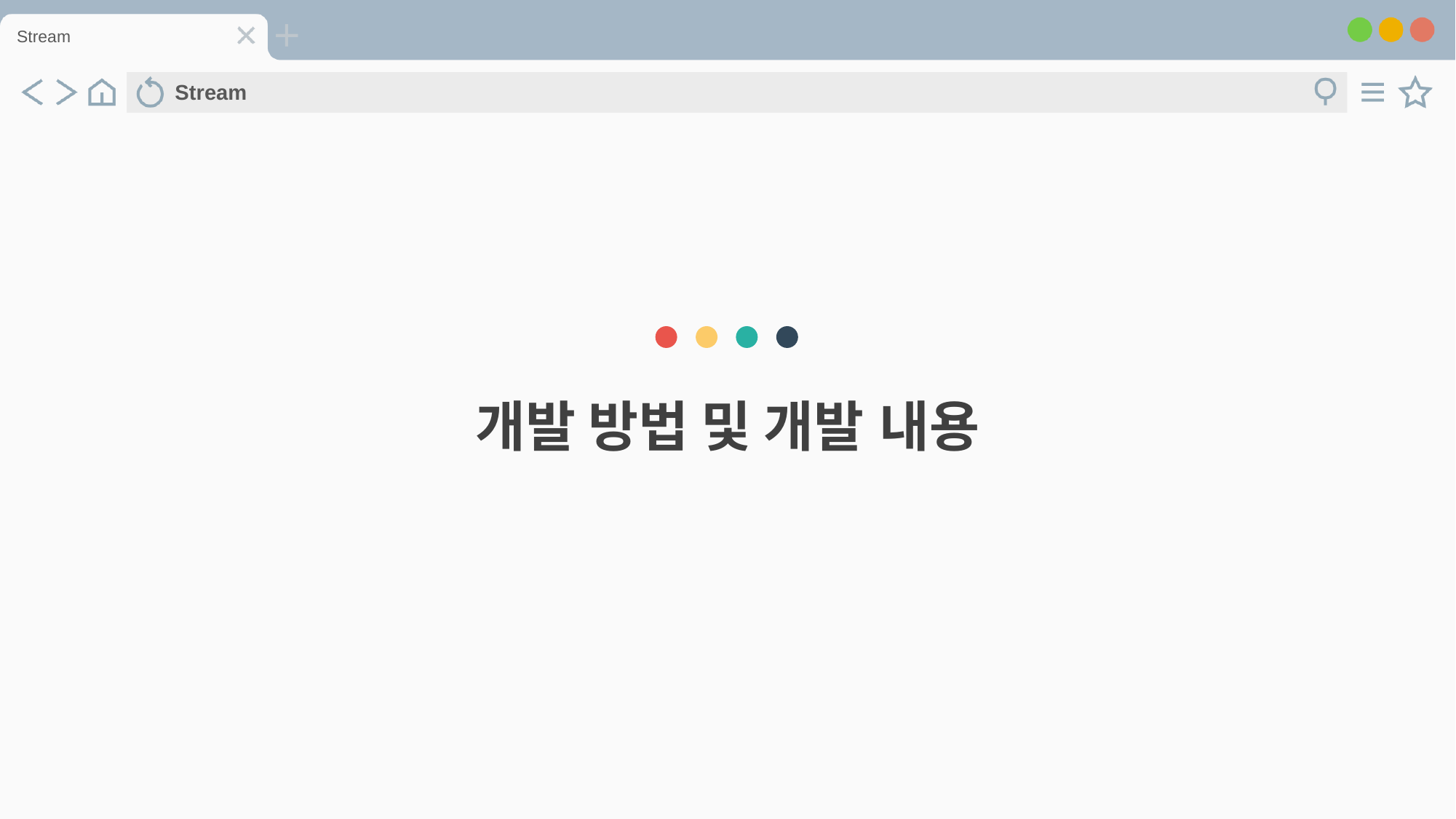

Stream
Stream

개발 방법 및 개발 내용